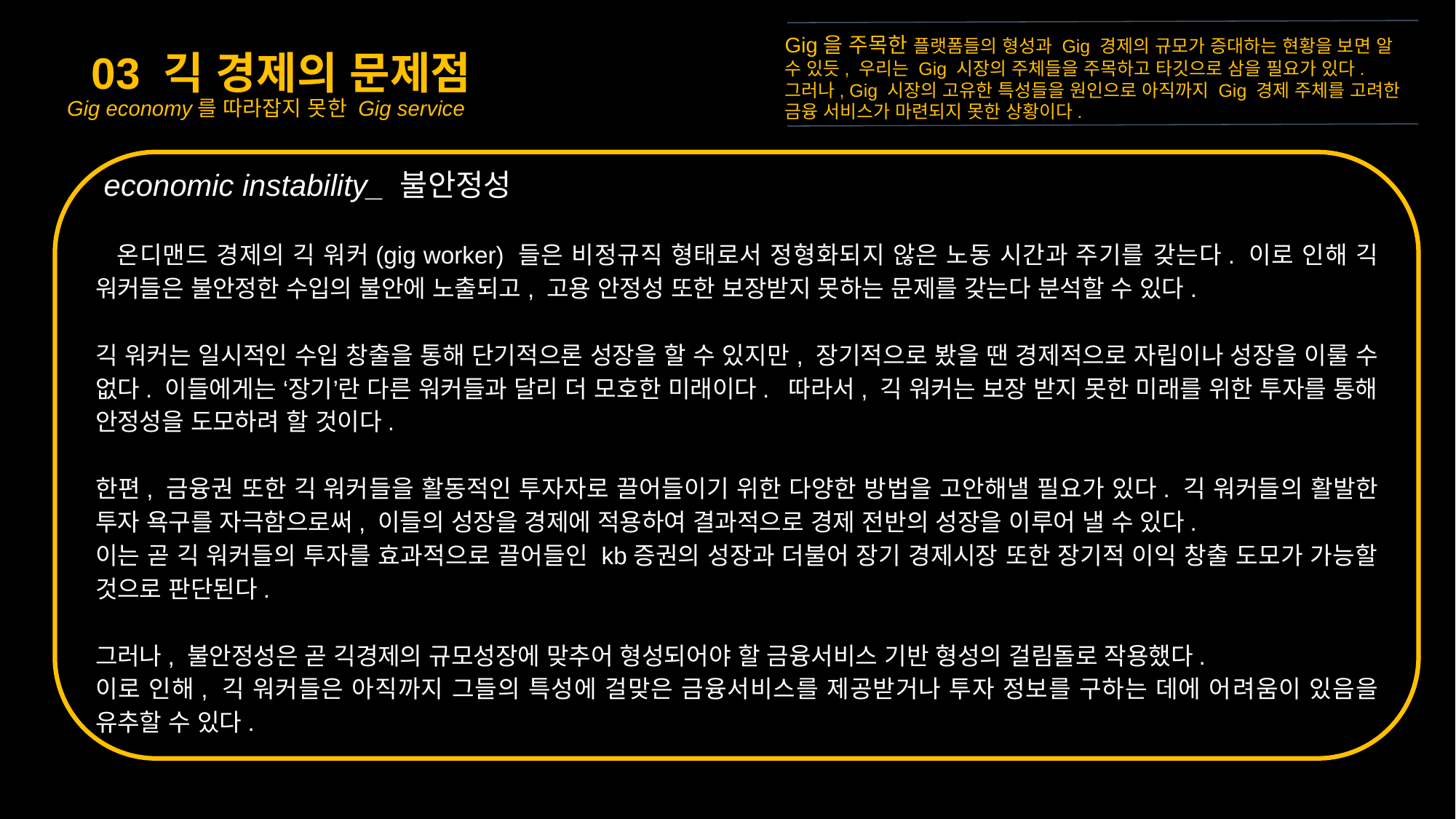

Gig을 주목한 플랫폼들의 형성과 Gig 경제의 규모가 증대하는 현황을 보면 알 수 있듯, 우리는 Gig 시장의 주체들을 주목하고 타깃으로 삼을 필요가 있다. 그러나, Gig 시장의 고유한 특성들을 원인으로 아직까지 Gig 경제 주체를 고려한 금융 서비스가 마련되지 못한 상황이다.
  03 긱 경제의 문제점

Gig economy를 따라잡지 못한 Gig service

 economic instability_ 불안정성

  온디맨드 경제의 긱 워커(gig worker) 들은 비정규직 형태로서 정형화되지 않은 노동 시간과 주기를 갖는다. 이로 인해 긱 워커들은 불안정한 수입의 불안에 노출되고, 고용 안정성 또한 보장받지 못하는 문제를 갖는다 분석할 수 있다.

긱 워커는 일시적인 수입 창출을 통해 단기적으론 성장을 할 수 있지만, 장기적으로 봤을 땐 경제적으로 자립이나 성장을 이룰 수 없다. 이들에게는 ‘장기’란 다른 워커들과 달리 더 모호한 미래이다.  따라서, 긱 워커는 보장 받지 못한 미래를 위한 투자를 통해 안정성을 도모하려 할 것이다.

한편, 금융권 또한 긱 워커들을 활동적인 투자자로 끌어들이기 위한 다양한 방법을 고안해낼 필요가 있다. 긱 워커들의 활발한 투자 욕구를 자극함으로써, 이들의 성장을 경제에 적용하여 결과적으로 경제 전반의 성장을 이루어 낼 수 있다.
이는 곧 긱 워커들의 투자를 효과적으로 끌어들인 kb증권의 성장과 더불어 장기 경제시장 또한 장기적 이익 창출 도모가 가능할 것으로 판단된다.

그러나, 불안정성은 곧 긱경제의 규모성장에 맞추어 형성되어야 할 금융서비스 기반 형성의 걸림돌로 작용했다.
이로 인해, 긱 워커들은 아직까지 그들의 특성에 걸맞은 금융서비스를 제공받거나 투자 정보를 구하는 데에 어려움이 있음을 유추할 수 있다.